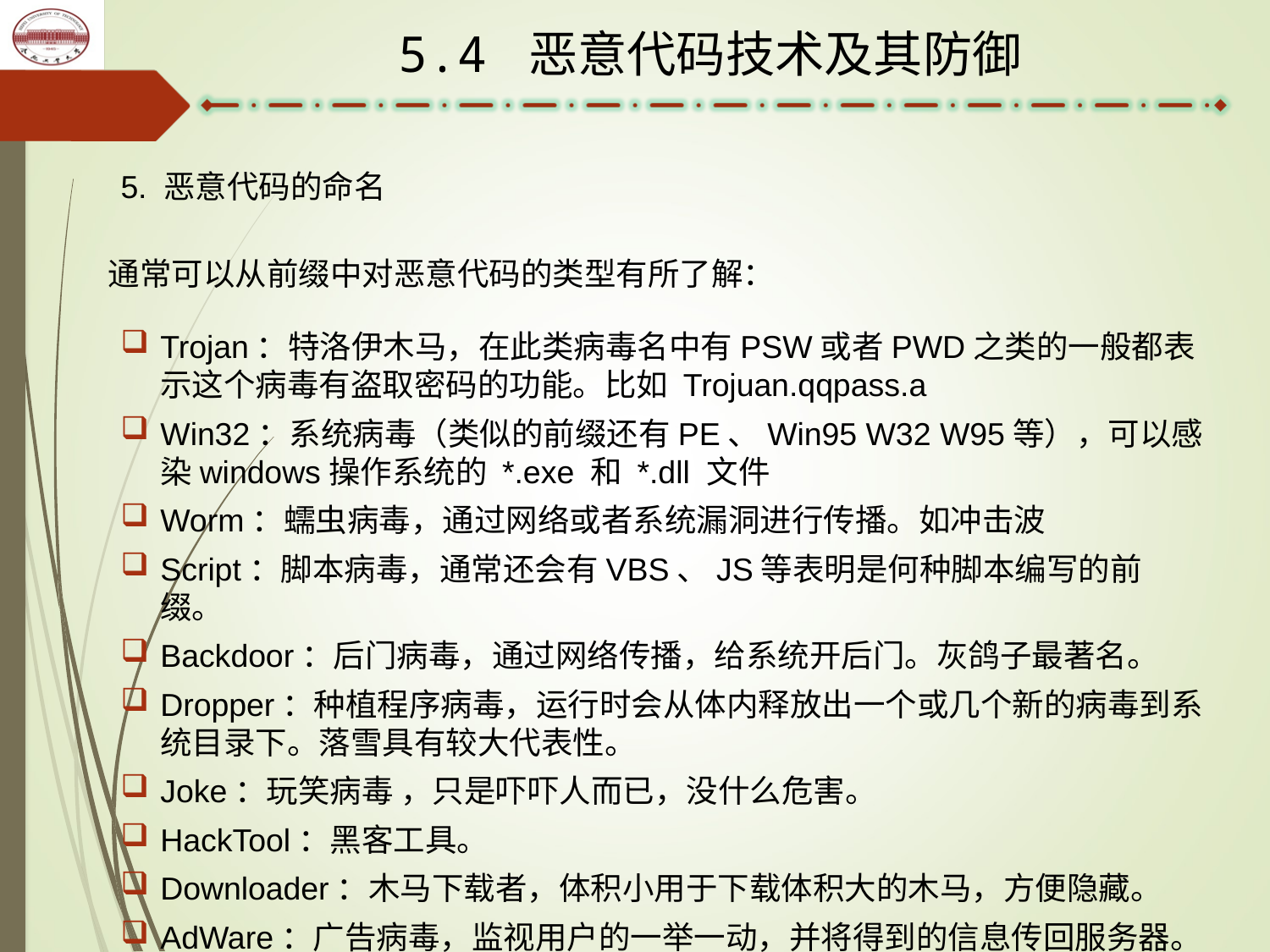

5.4 恶意代码技术及其防御
5. 恶意代码的命名
通常可以从前缀中对恶意代码的类型有所了解：
Trojan：特洛伊木马，在此类病毒名中有PSW或者PWD之类的一般都表示这个病毒有盗取密码的功能。比如 Trojuan.qqpass.a
Win32：系统病毒（类似的前缀还有PE、Win95 W32 W95等），可以感染windows操作系统的 *.exe 和 *.dll 文件
Worm：蠕虫病毒，通过网络或者系统漏洞进行传播。如冲击波
Script：脚本病毒，通常还会有VBS、JS等表明是何种脚本编写的前缀。
Backdoor：后门病毒，通过网络传播，给系统开后门。灰鸽子最著名。
Dropper：种植程序病毒，运行时会从体内释放出一个或几个新的病毒到系统目录下。落雪具有较大代表性。
Joke：玩笑病毒 ，只是吓吓人而已，没什么危害。
HackTool：黑客工具。
Downloader：木马下载者，体积小用于下载体积大的木马，方便隐藏。
AdWare：广告病毒，监视用户的一举一动，并将得到的信息传回服务器。